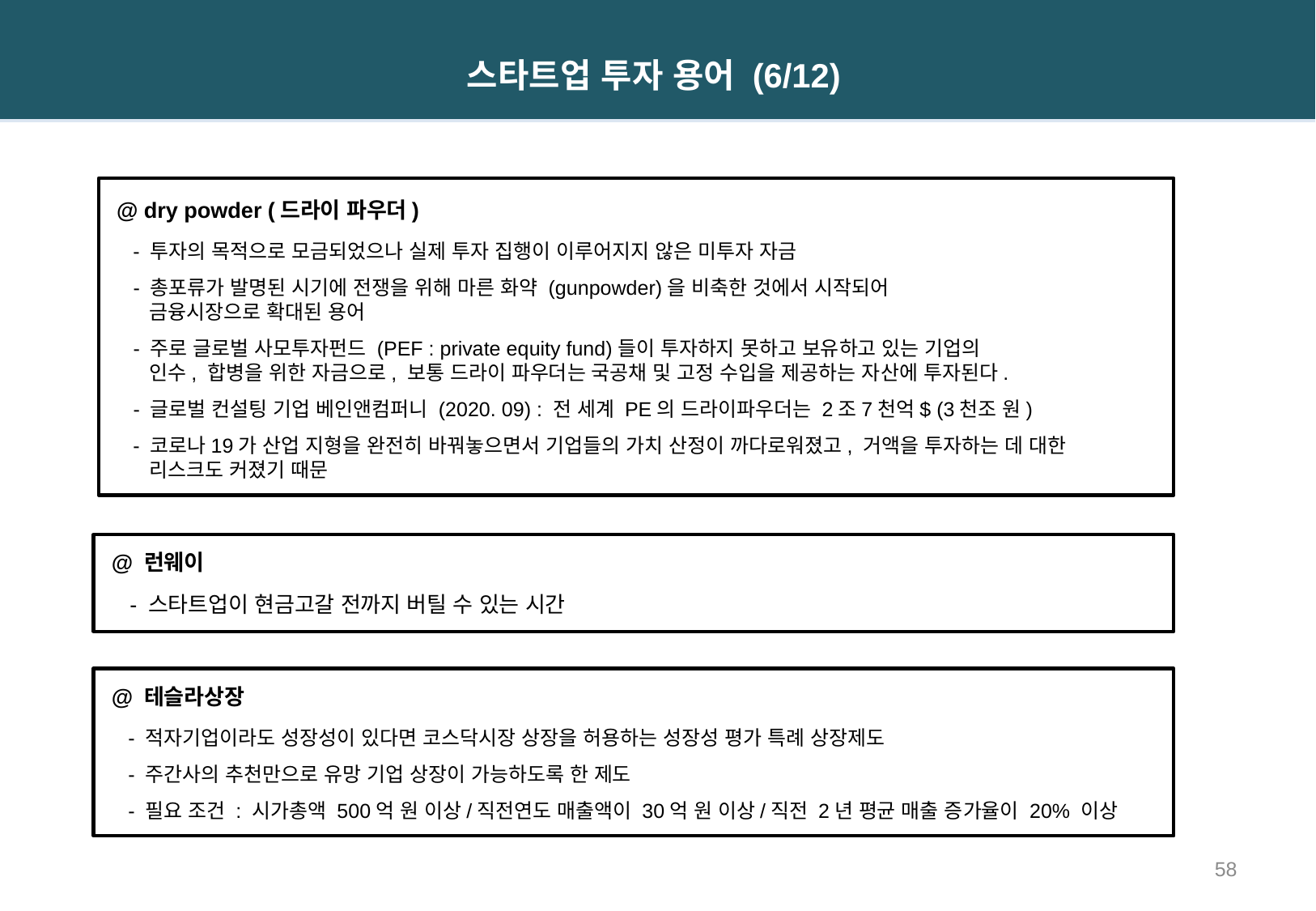

스타트업 투자 용어 (6/12)

 @ dry powder (드라이 파우더)
    - 투자의 목적으로 모금되었으나 실제 투자 집행이 이루어지지 않은 미투자 자금

    - 총포류가 발명된 시기에 전쟁을 위해 마른 화약 (gunpowder)을 비축한 것에서 시작되어
      금융시장으로 확대된 용어

    - 주로 글로벌 사모투자펀드 (PEF : private equity fund)들이 투자하지 못하고 보유하고 있는 기업의
      인수, 합병을 위한 자금으로, 보통 드라이 파우더는 국공채 및 고정 수입을 제공하는 자산에 투자된다.

    - 글로벌 컨설팅 기업 베인앤컴퍼니 (2020. 09) : 전 세계 PE의 드라이파우더는 2조7천억$ (3천조 원)
    - 코로나19가 산업 지형을 완전히 바꿔놓으면서 기업들의 가치 산정이 까다로워졌고, 거액을 투자하는 데 대한
      리스크도 커졌기 때문

 @ 런웨이

    - 스타트업이 현금고갈 전까지 버틸 수 있는 시간

 @ 테슬라상장

    - 적자기업이라도 성장성이 있다면 코스닥시장 상장을 허용하는 성장성 평가 특례 상장제도

    - 주간사의 추천만으로 유망 기업 상장이 가능하도록 한 제도

    - 필요 조건 : 시가총액 500억 원 이상/직전연도 매출액이 30억 원 이상/직전 2년 평균 매출 증가율이 20% 이상

58